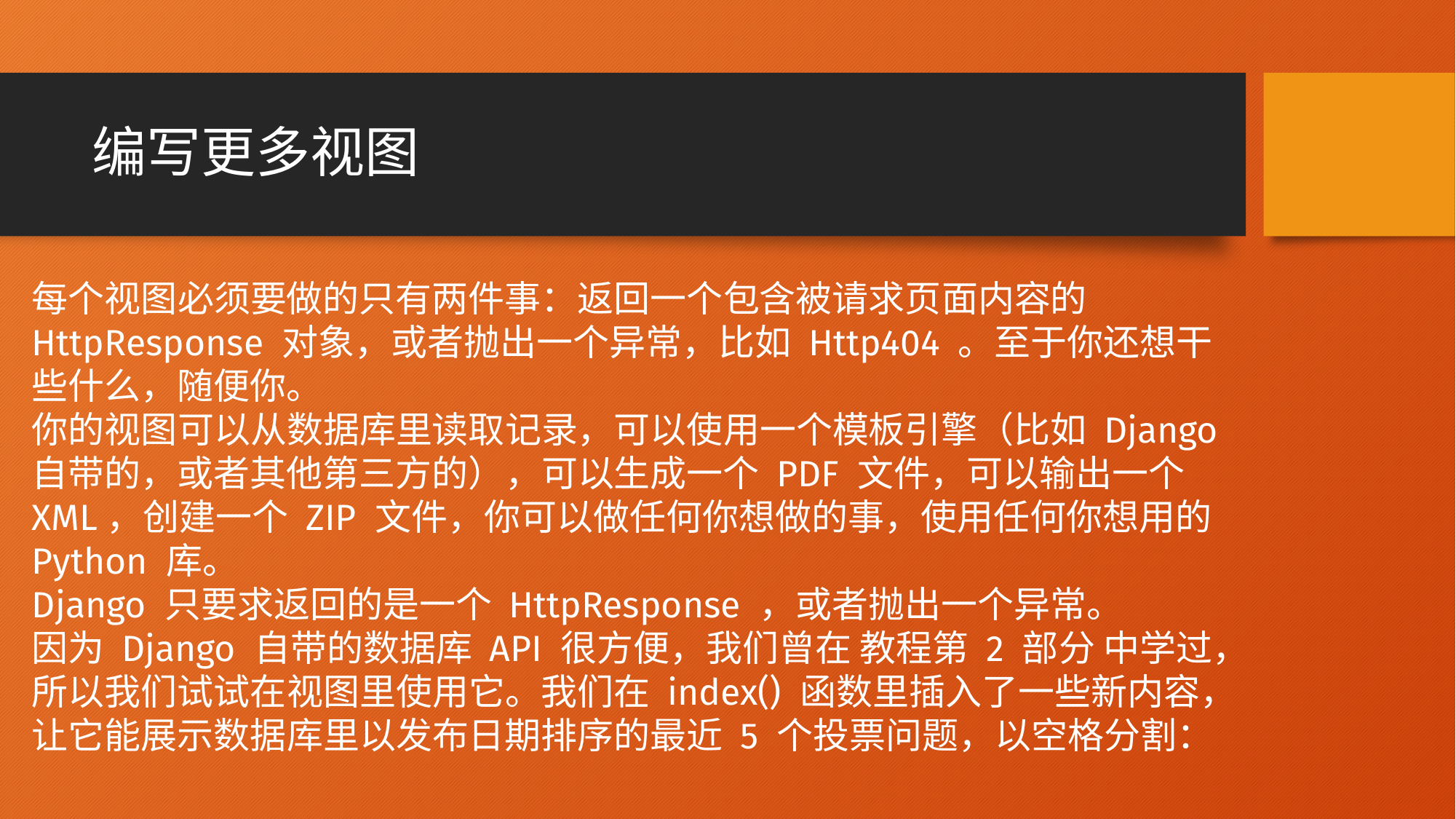

# 编写更多视图
每个视图必须要做的只有两件事：返回一个包含被请求页面内容的 HttpResponse 对象，或者抛出一个异常，比如 Http404 。至于你还想干些什么，随便你。
你的视图可以从数据库里读取记录，可以使用一个模板引擎（比如 Django 自带的，或者其他第三方的），可以生成一个 PDF 文件，可以输出一个 XML，创建一个 ZIP 文件，你可以做任何你想做的事，使用任何你想用的 Python 库。
Django 只要求返回的是一个 HttpResponse ，或者抛出一个异常。
因为 Django 自带的数据库 API 很方便，我们曾在 教程第 2 部分 中学过，所以我们试试在视图里使用它。我们在 index() 函数里插入了一些新内容，让它能展示数据库里以发布日期排序的最近 5 个投票问题，以空格分割：